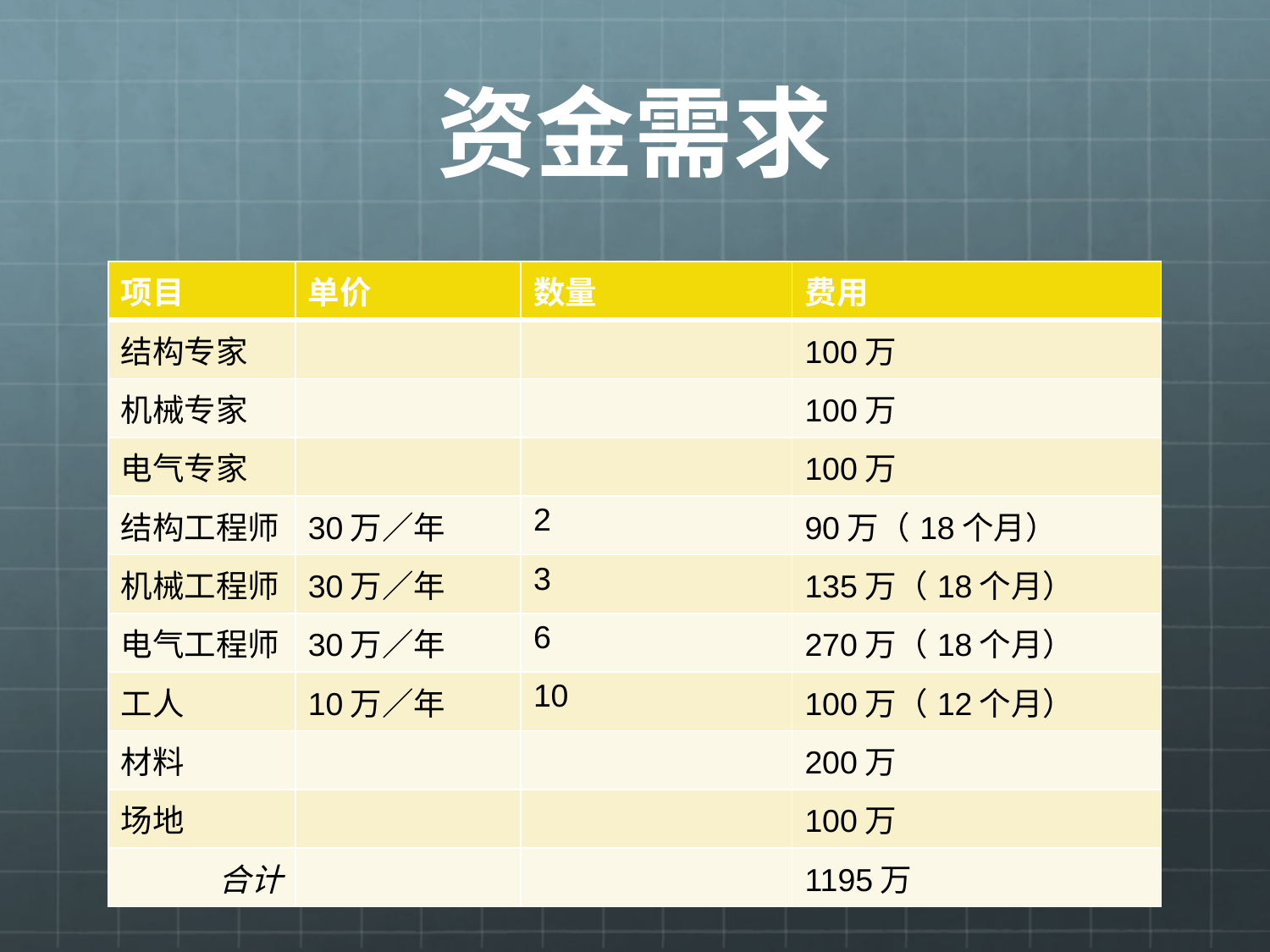

# 资金需求
| 项目 | 单价 | 数量 | 费用 |
| --- | --- | --- | --- |
| 结构专家 |  |  | 100万 |
| 机械专家 |  |  | 100万 |
| 电气专家 |  |  | 100万 |
| 结构工程师 | 30万／年 | 2 | 90万（18个月） |
| 机械工程师 | 30万／年 | 3 | 135万（18个月） |
| 电气工程师 | 30万／年 | 6 | 270万（18个月） |
| 工人 | 10万／年 | 10 | 100万（12个月） |
| 材料 |  |  | 200万 |
| 场地 |  |  | 100万 |
| 合计 |  |  | 1195万 |